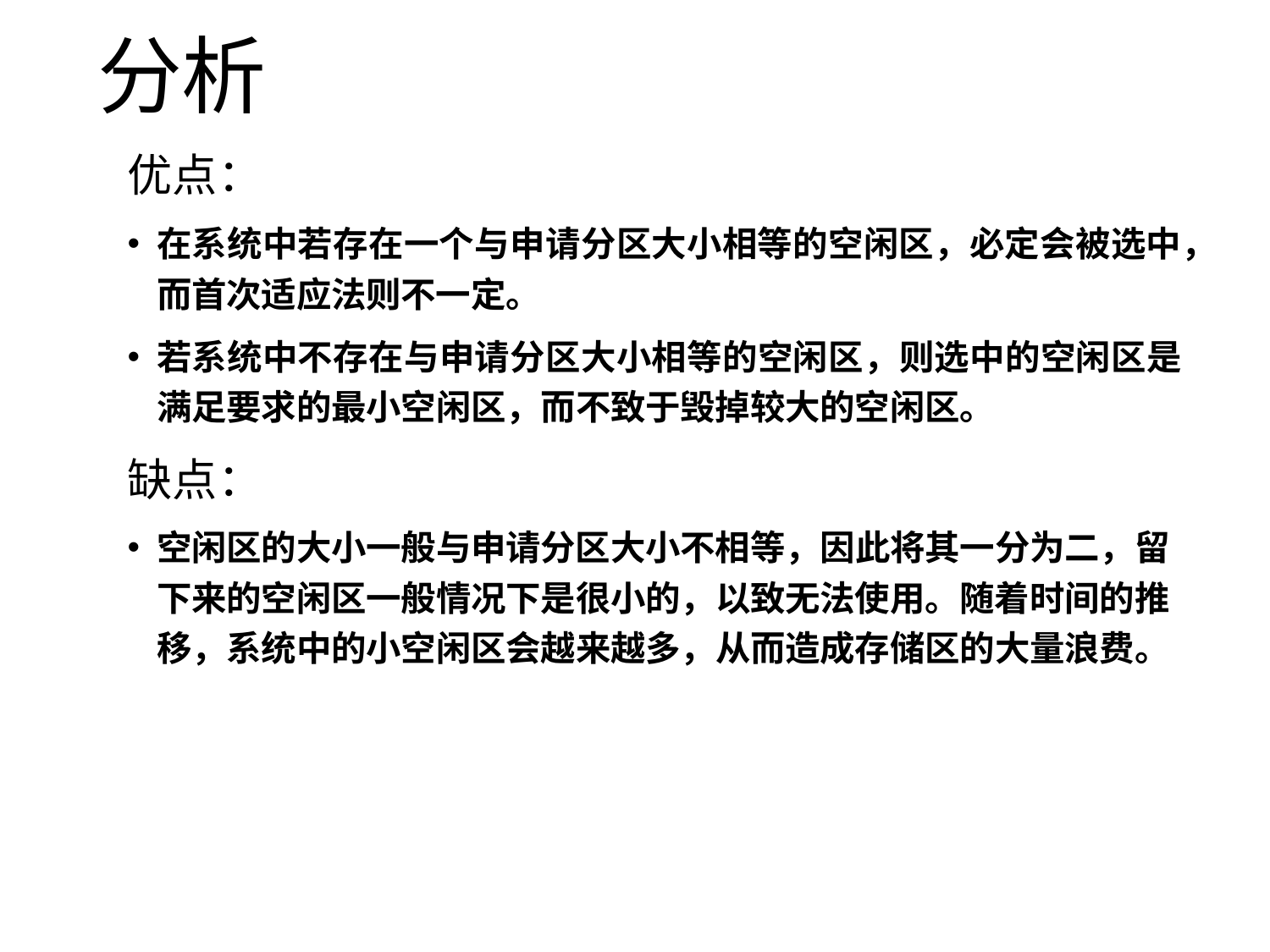

# 分析
优点：
在系统中若存在一个与申请分区大小相等的空闲区，必定会被选中，而首次适应法则不一定。
若系统中不存在与申请分区大小相等的空闲区，则选中的空闲区是满足要求的最小空闲区，而不致于毁掉较大的空闲区。
缺点：
空闲区的大小一般与申请分区大小不相等，因此将其一分为二，留下来的空闲区一般情况下是很小的，以致无法使用。随着时间的推移，系统中的小空闲区会越来越多，从而造成存储区的大量浪费。